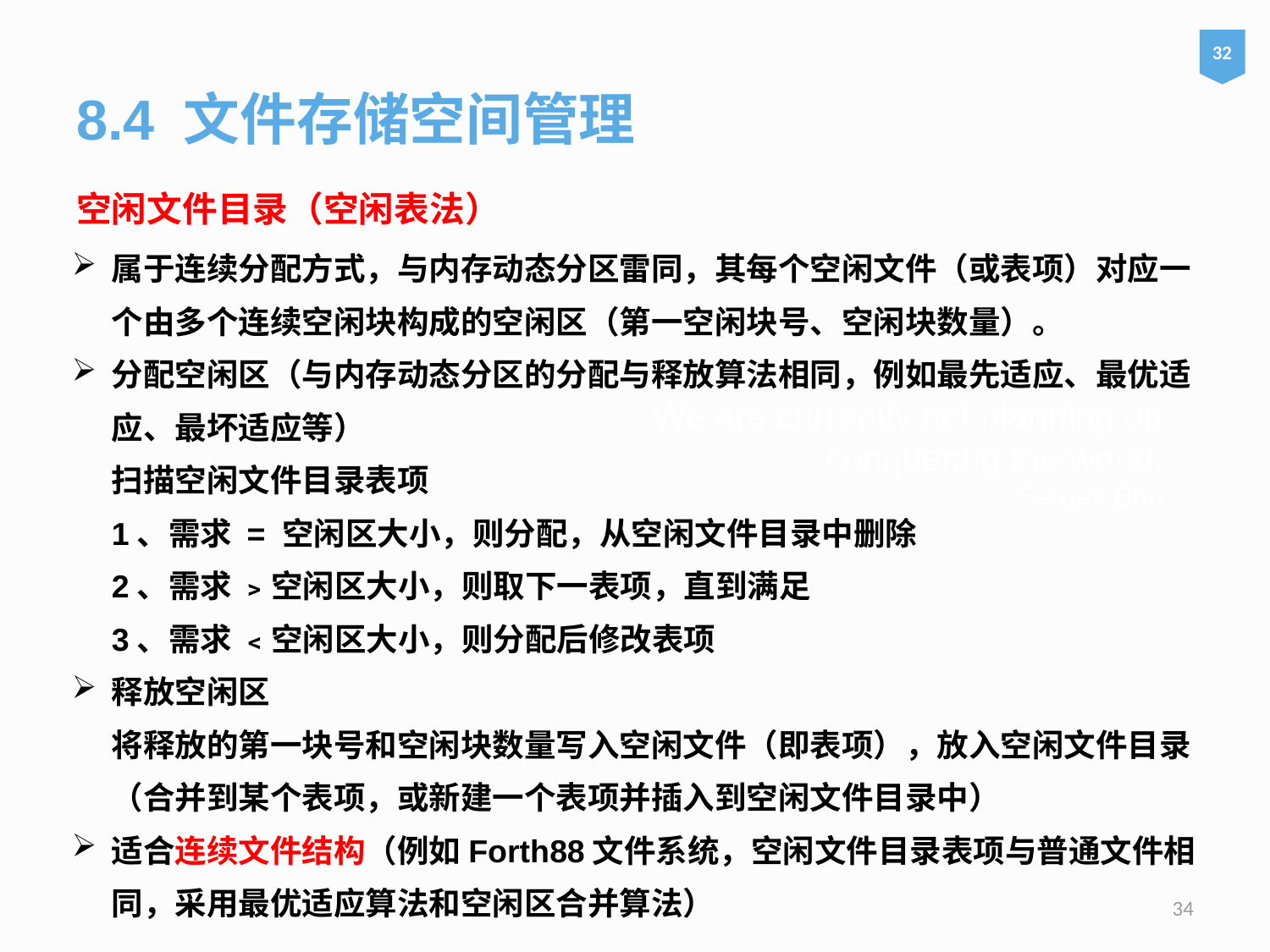

32
8.4 文件存储空间管理
空闲文件目录（空闲表法）
属于连续分配方式，与内存动态分区雷同，其每个空闲文件（或表项）对应一个由多个连续空闲块构成的空闲区（第一空闲块号、空闲块数量）。
分配空闲区（与内存动态分区的分配与释放算法相同，例如最先适应、最优适应、最坏适应等）
	扫描空闲文件目录表项
	1、需求 = 空闲区大小，则分配，从空闲文件目录中删除
	2、需求 ﹥空闲区大小，则取下一表项，直到满足
	3、需求 ﹤空闲区大小，则分配后修改表项
释放空闲区
	将释放的第一块号和空闲块数量写入空闲文件（即表项），放入空闲文件目录（合并到某个表项，或新建一个表项并插入到空闲文件目录中）
适合连续文件结构（例如Forth88文件系统，空闲文件目录表项与普通文件相同，采用最优适应算法和空闲区合并算法）

# We are currently not planning on conquering the world. – Sergey Brin
34